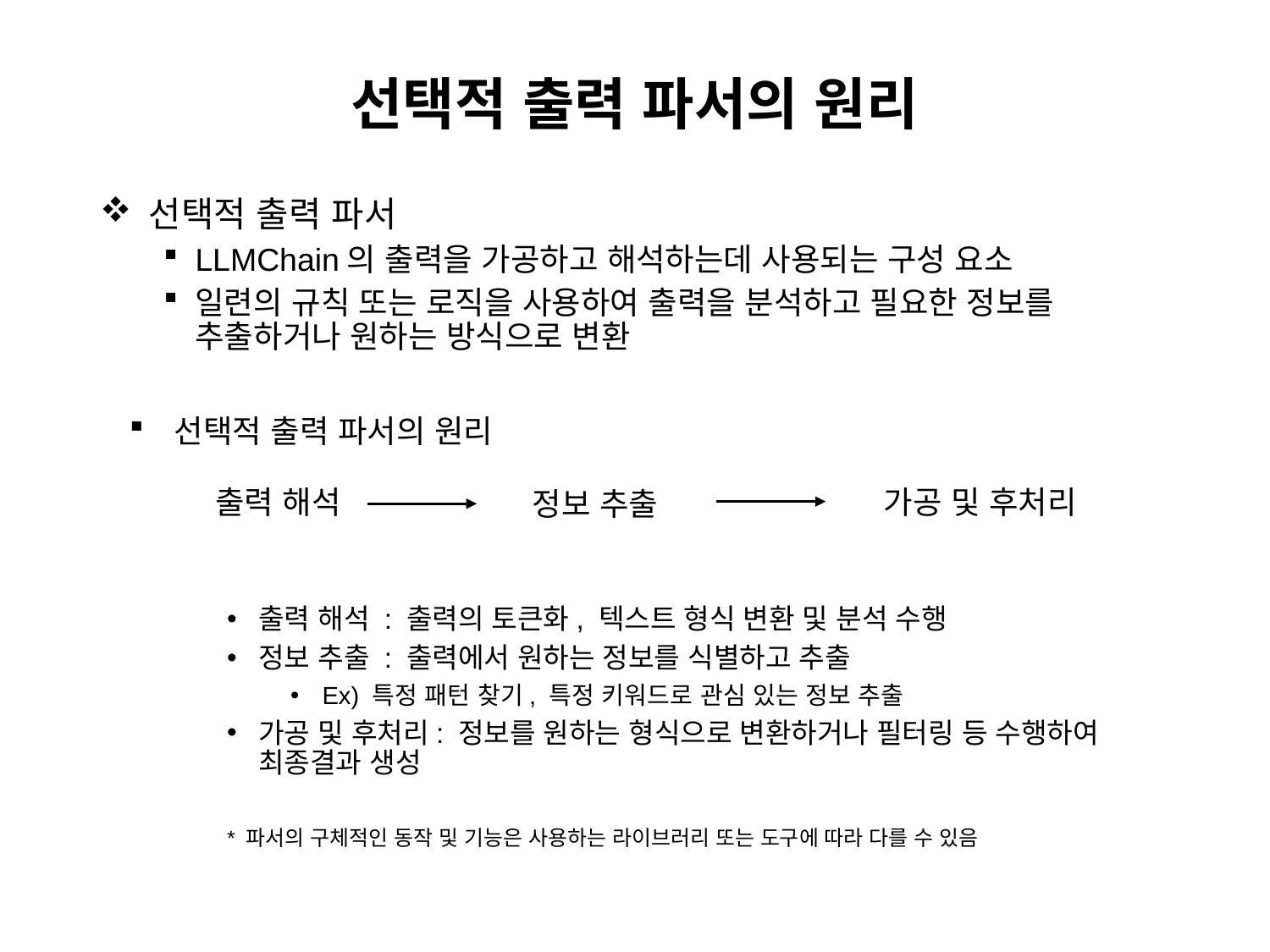

# 선택적 출력 파서의 원리
 선택적 출력 파서
LLMChain의 출력을 가공하고 해석하는데 사용되는 구성 요소
일련의 규칙 또는 로직을 사용하여 출력을 분석하고 필요한 정보를 추출하거나 원하는 방식으로 변환
 선택적 출력 파서의 원리

출력 해석
가공 및 후처리
정보 추출
출력 해석 : 출력의 토큰화, 텍스트 형식 변환 및 분석 수행
정보 추출 : 출력에서 원하는 정보를 식별하고 추출
Ex) 특정 패턴 찾기, 특정 키워드로 관심 있는 정보 추출
가공 및 후처리: 정보를 원하는 형식으로 변환하거나 필터링 등 수행하여 최종결과 생성

* 파서의 구체적인 동작 및 기능은 사용하는 라이브러리 또는 도구에 따라 다를 수 있음